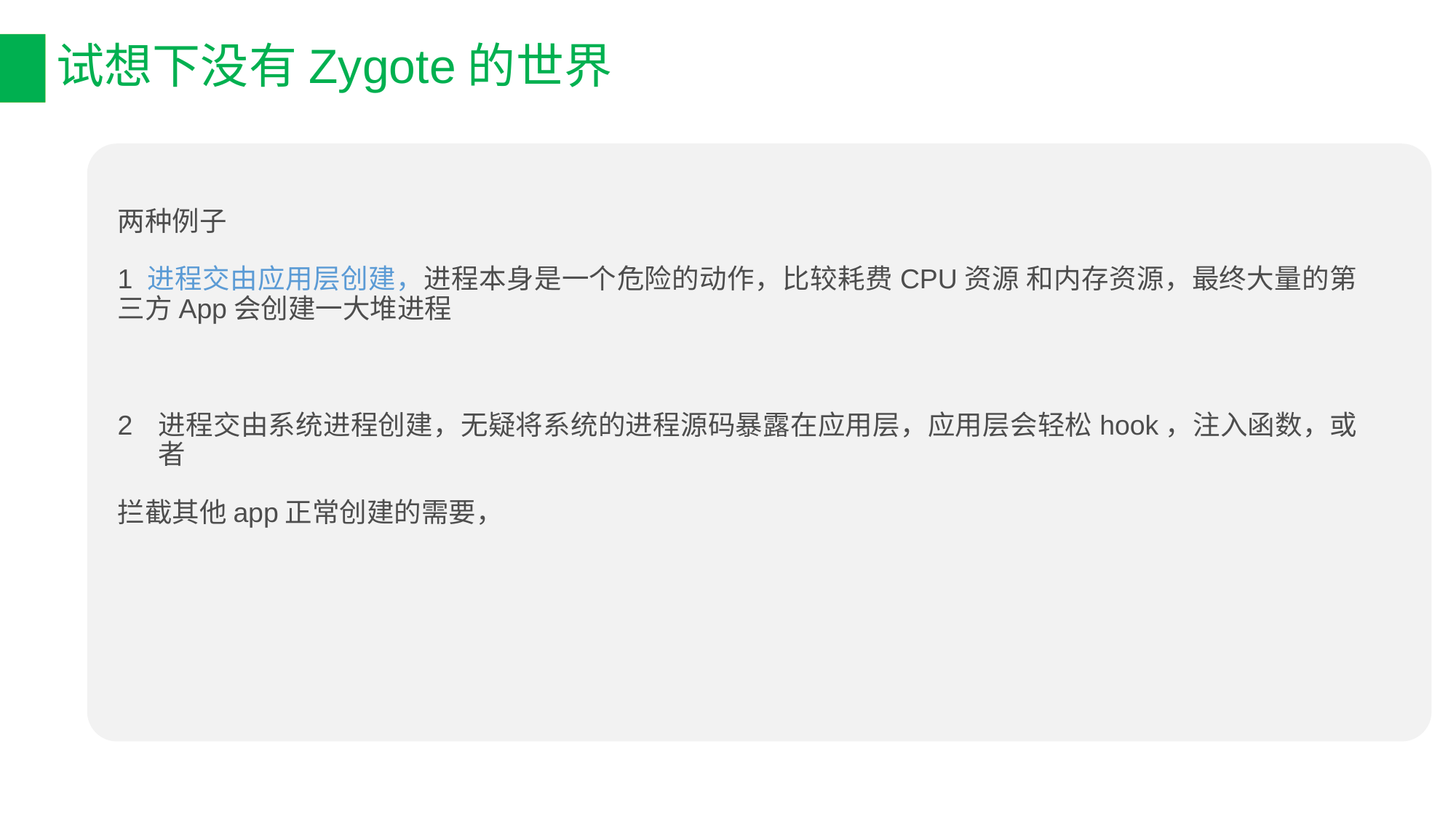

课程小结
# 试想下没有Zygote的世界

两种例子
1 进程交由应用层创建，进程本身是一个危险的动作，比较耗费CPU资源 和内存资源，最终大量的第三方App会创建一大堆进程

进程交由系统进程创建，无疑将系统的进程源码暴露在应用层，应用层会轻松hook，注入函数，或者
拦截其他app正常创建的需要，